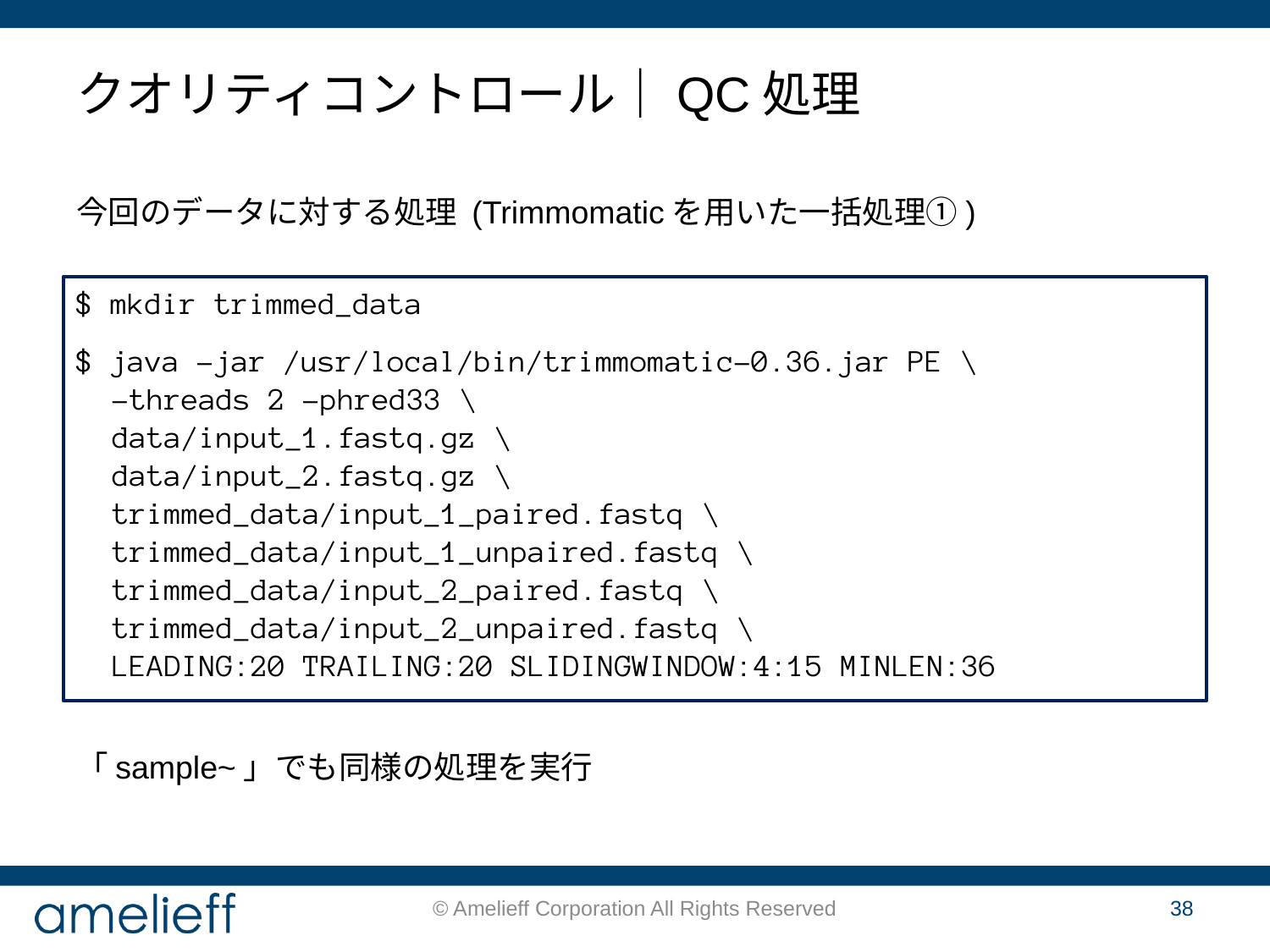

# クオリティコントロール｜QC処理
今回のデータに対する処理 (Trimmomaticを用いた一括処理①)
$ mkdir trimmed_data
$ java -jar /usr/local/bin/trimmomatic-0.36.jar PE \
-threads 2 -phred33 \
data/input_1.fastq.gz \
data/input_2.fastq.gz \
trimmed_data/input_1_paired.fastq \
trimmed_data/input_1_unpaired.fastq \
trimmed_data/input_2_paired.fastq \
trimmed_data/input_2_unpaired.fastq \
LEADING:20 TRAILING:20 SLIDINGWINDOW:4:15 MINLEN:36
「sample~」でも同様の処理を実行
© Amelieff Corporation All Rights Reserved
38